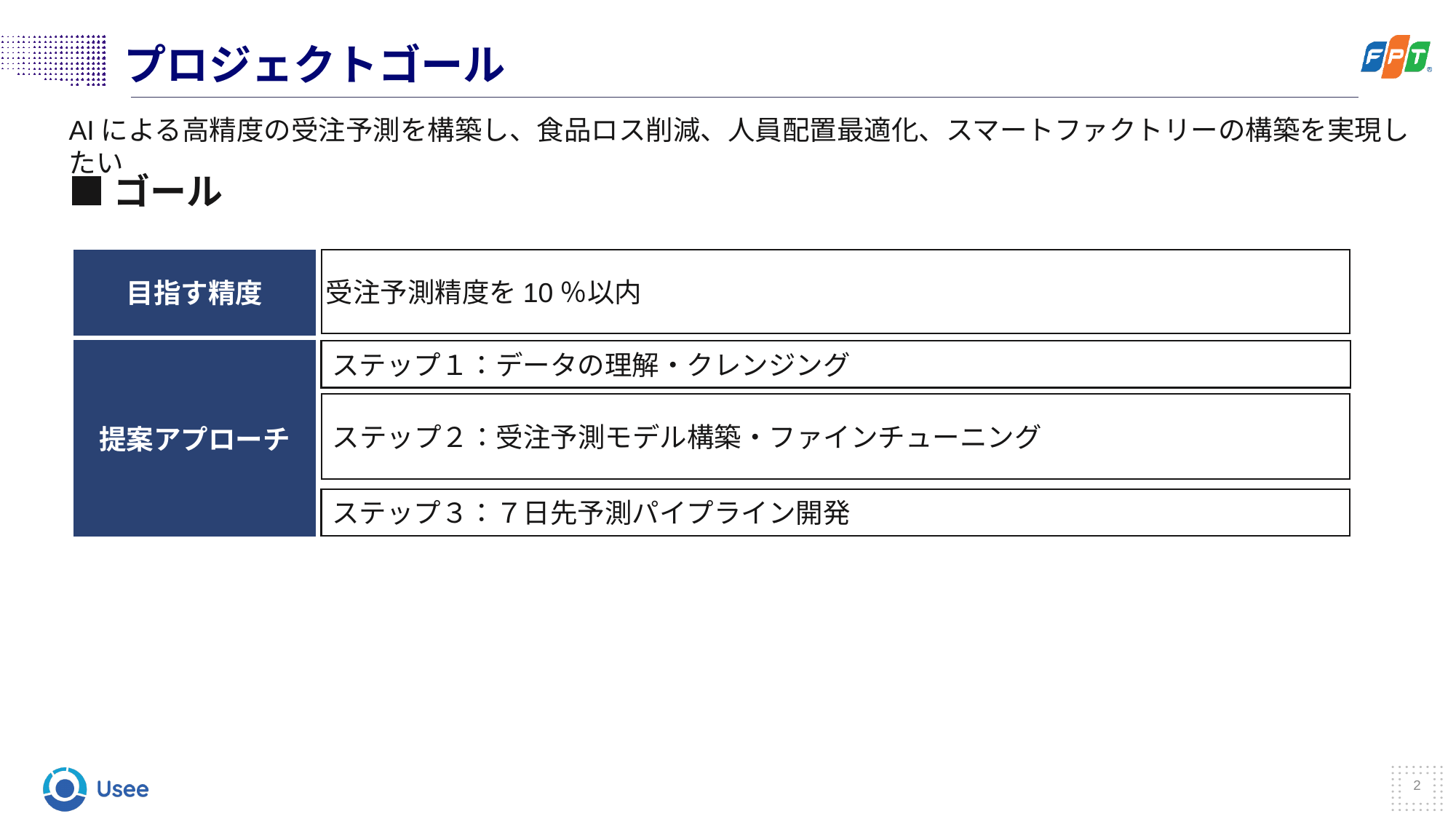

プロジェクトゴール
AIによる高精度の受注予測を構築し、食品ロス削減、人員配置最適化、スマートファクトリーの構築を実現したい
■ゴール
受注予測精度を10％以内
目指す精度
ステップ１：データの理解・クレンジング
提案アプローチ
ステップ２：受注予測モデル構築・ファインチューニング
ステップ３：７日先予測パイプライン開発
2